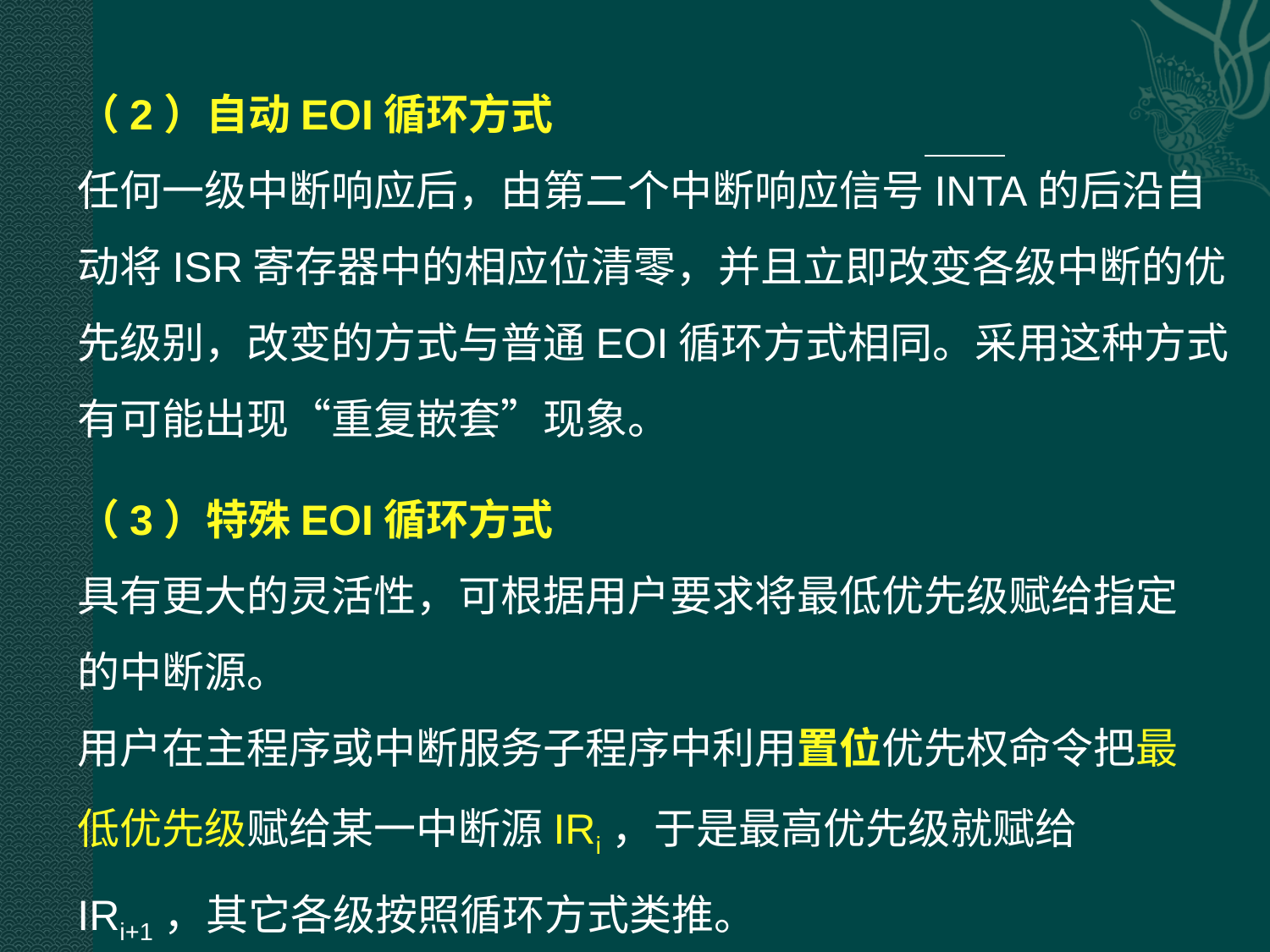

（2）自动EOI循环方式
任何一级中断响应后，由第二个中断响应信号INTA的后沿自动将ISR寄存器中的相应位清零，并且立即改变各级中断的优先级别，改变的方式与普通EOI循环方式相同。采用这种方式有可能出现“重复嵌套”现象。
（3）特殊EOI循环方式
具有更大的灵活性，可根据用户要求将最低优先级赋给指定的中断源。
用户在主程序或中断服务子程序中利用置位优先权命令把最低优先级赋给某一中断源IRi，于是最高优先级就赋给IRi+1，其它各级按照循环方式类推。